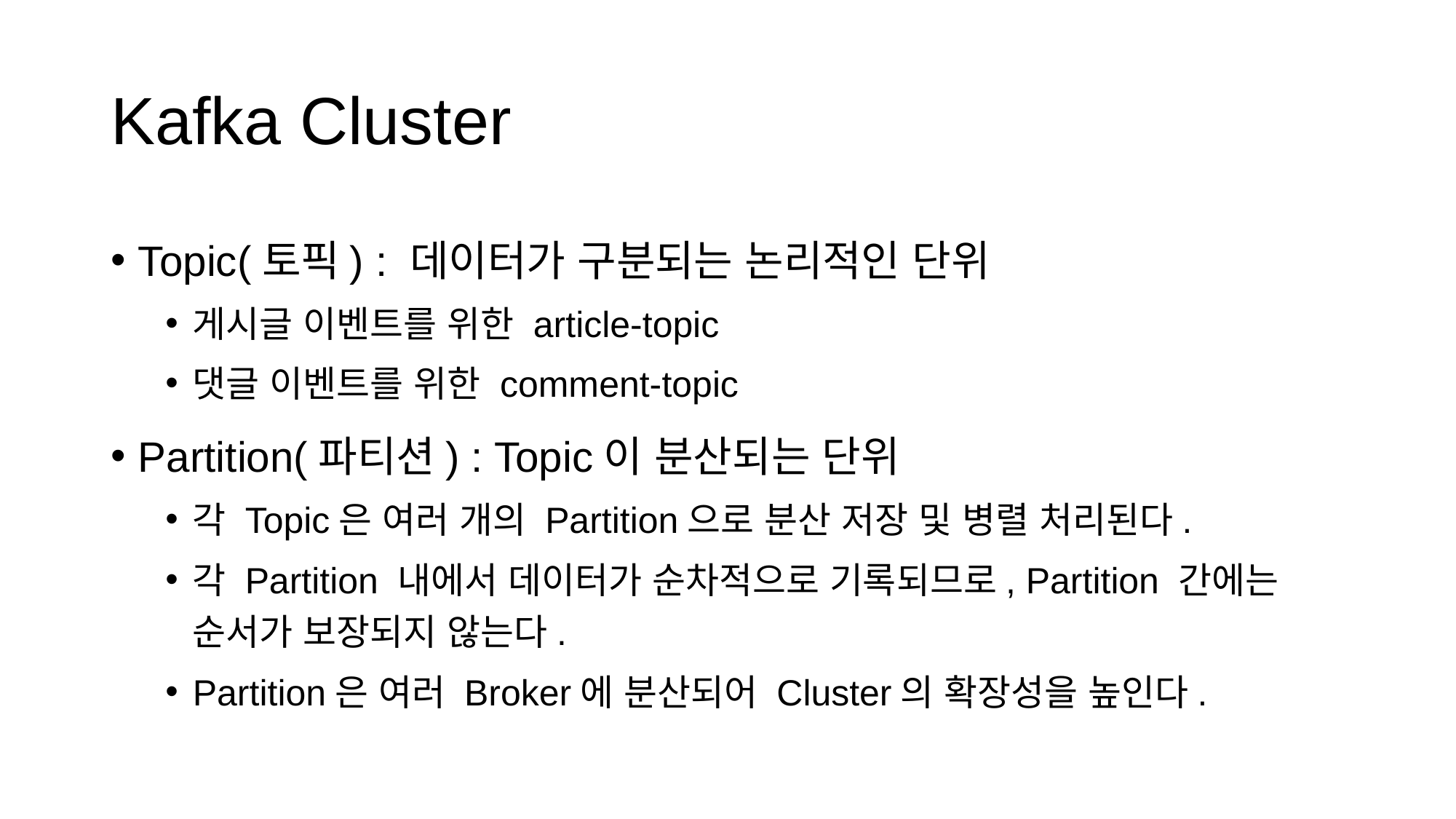

# Kafka Cluster
Topic(토픽) : 데이터가 구분되는 논리적인 단위
게시글 이벤트를 위한 article-topic
댓글 이벤트를 위한 comment-topic
Partition(파티션) : Topic이 분산되는 단위
각 Topic은 여러 개의 Partition으로 분산 저장 및 병렬 처리된다.
각 Partition 내에서 데이터가 순차적으로 기록되므로, Partition 간에는 순서가 보장되지 않는다.
Partition은 여러 Broker에 분산되어 Cluster의 확장성을 높인다.